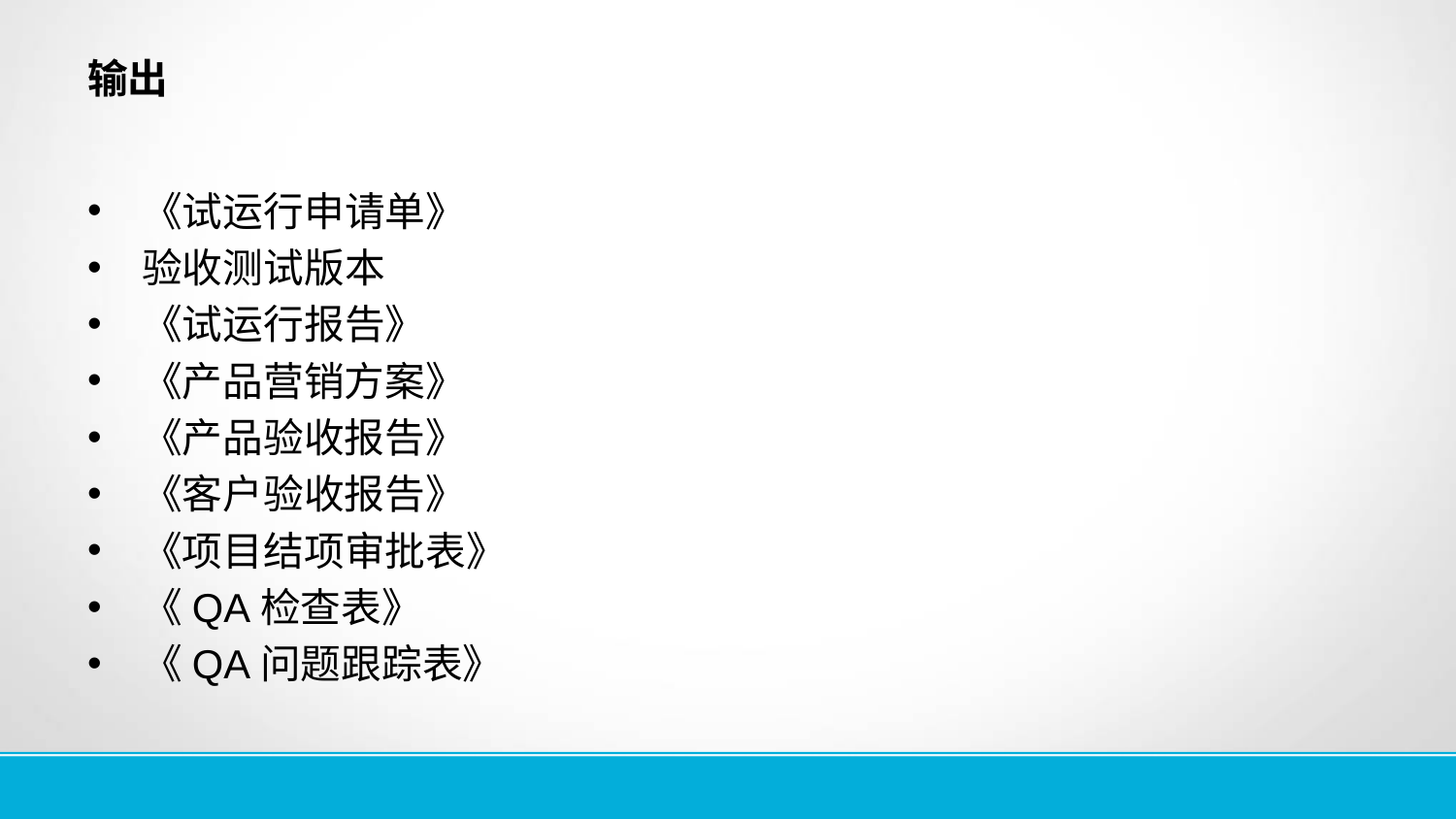

# 输出
《试运行申请单》
验收测试版本
《试运行报告》
《产品营销方案》
《产品验收报告》
《客户验收报告》
《项目结项审批表》
《QA检查表》
《QA问题跟踪表》